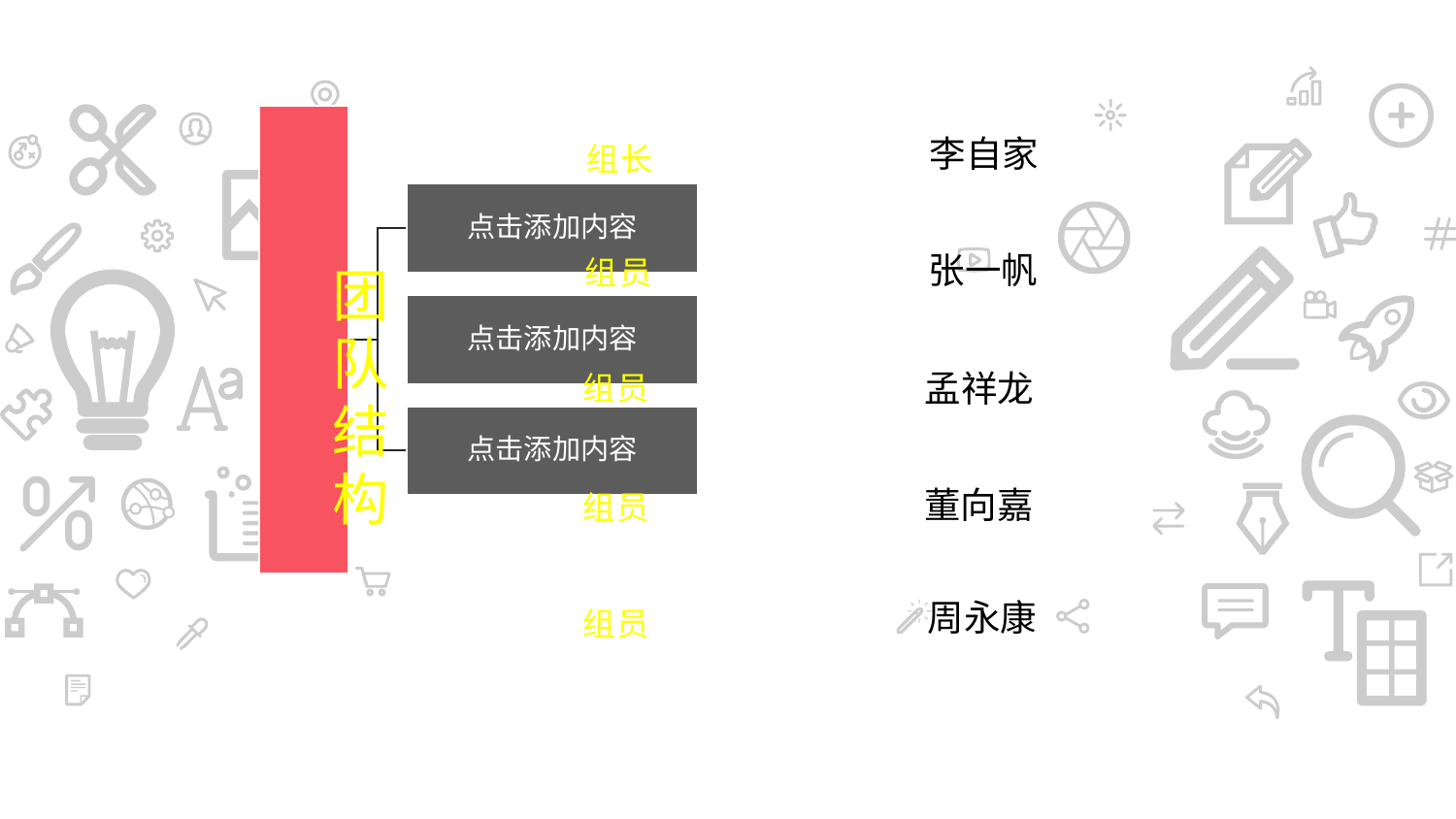

点击添加内容
点击添加内容
点击添加内容
李自家
组长
张一帆
组员
团队结构
孟祥龙
组员
董向嘉
组员
周永康
组员